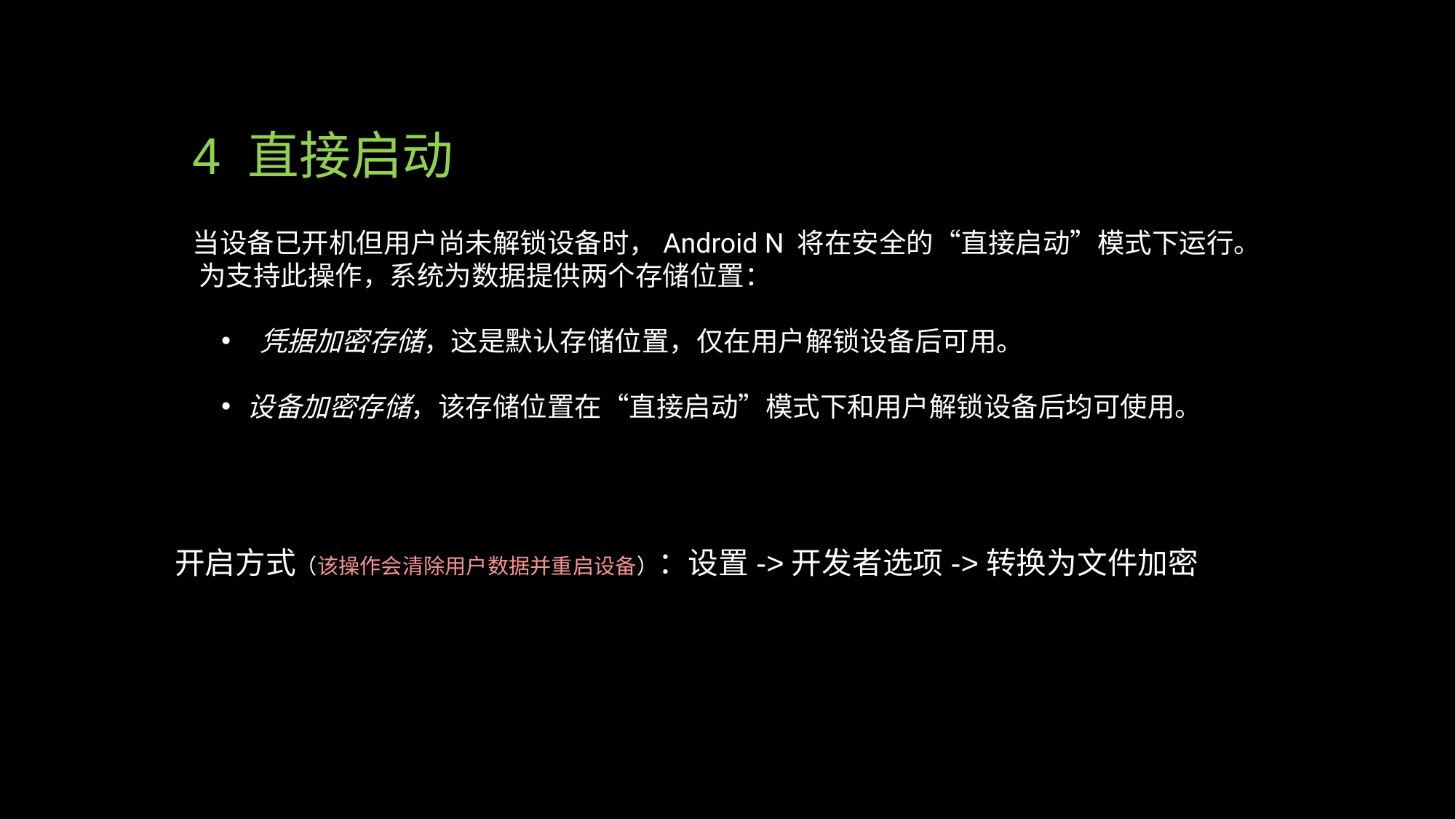

# 4 直接启动
当设备已开机但用户尚未解锁设备时，Android N 将在安全的“直接启动”模式下运行。 为支持此操作，系统为数据提供两个存储位置：

 凭据加密存储，这是默认存储位置，仅在用户解锁设备后可用。

设备加密存储，该存储位置在“直接启动”模式下和用户解锁设备后均可使用。
开启方式（该操作会清除用户数据并重启设备）：设置->开发者选项->转换为文件加密